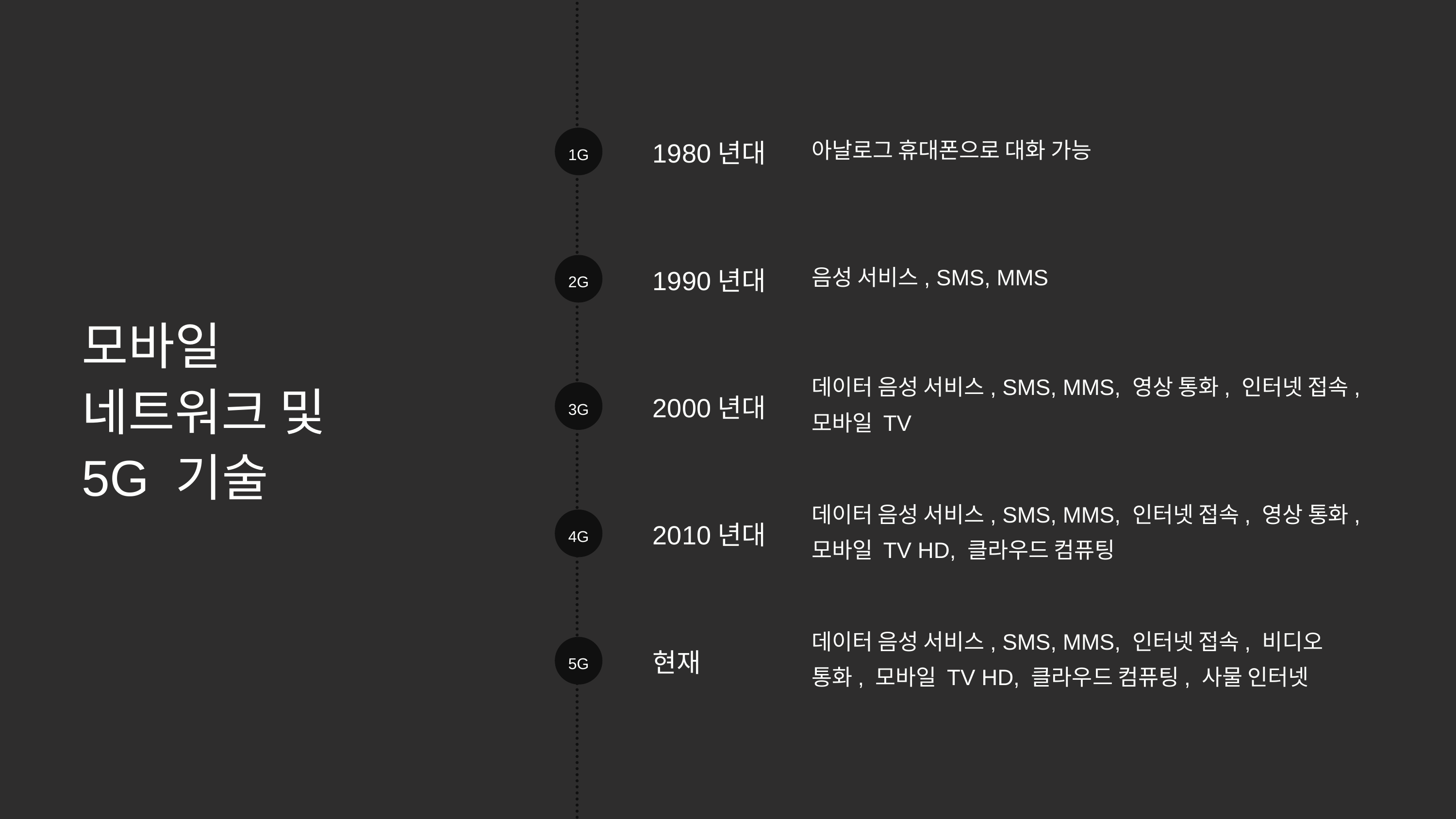

아날로그 휴대폰으로 대화 가능

1G
1980년대
음성 서비스, SMS, MMS

2G
1990년대
모바일
네트워크 및
5G 기술
데이터 음성 서비스, SMS, MMS, 영상 통화, 인터넷 접속, 모바일 TV

3G
2000년대

데이터 음성 서비스, SMS, MMS, 인터넷 접속, 영상 통화, 모바일 TV HD, 클라우드 컴퓨팅

4G
2010년대
데이터 음성 서비스, SMS, MMS, 인터넷 접속, 비디오
통화, 모바일 TV HD, 클라우드 컴퓨팅, 사물 인터넷

5G
현재